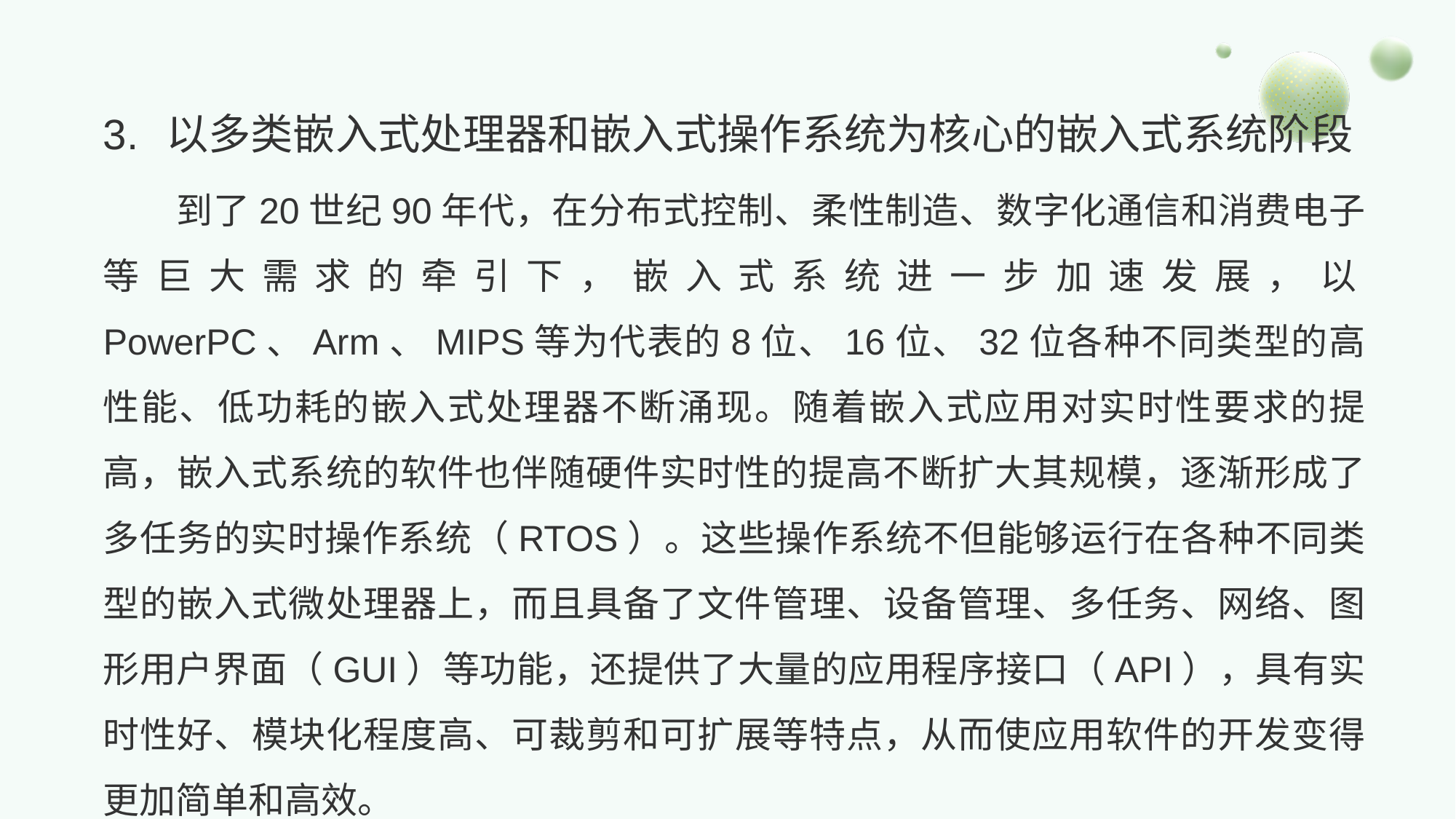

3.	 以多类嵌入式处理器和嵌入式操作系统为核心的嵌入式系统阶段
到了20世纪90年代，在分布式控制、柔性制造、数字化通信和消费电子等巨大需求的牵引下，嵌入式系统进一步加速发展，以PowerPC、Arm、MIPS等为代表的8位、16位、32位各种不同类型的高性能、低功耗的嵌入式处理器不断涌现。随着嵌入式应用对实时性要求的提高，嵌入式系统的软件也伴随硬件实时性的提高不断扩大其规模，逐渐形成了多任务的实时操作系统（RTOS）。这些操作系统不但能够运行在各种不同类型的嵌入式微处理器上，而且具备了文件管理、设备管理、多任务、网络、图形用户界面（GUI）等功能，还提供了大量的应用程序接口（API），具有实时性好、模块化程度高、可裁剪和可扩展等特点，从而使应用软件的开发变得更加简单和高效。